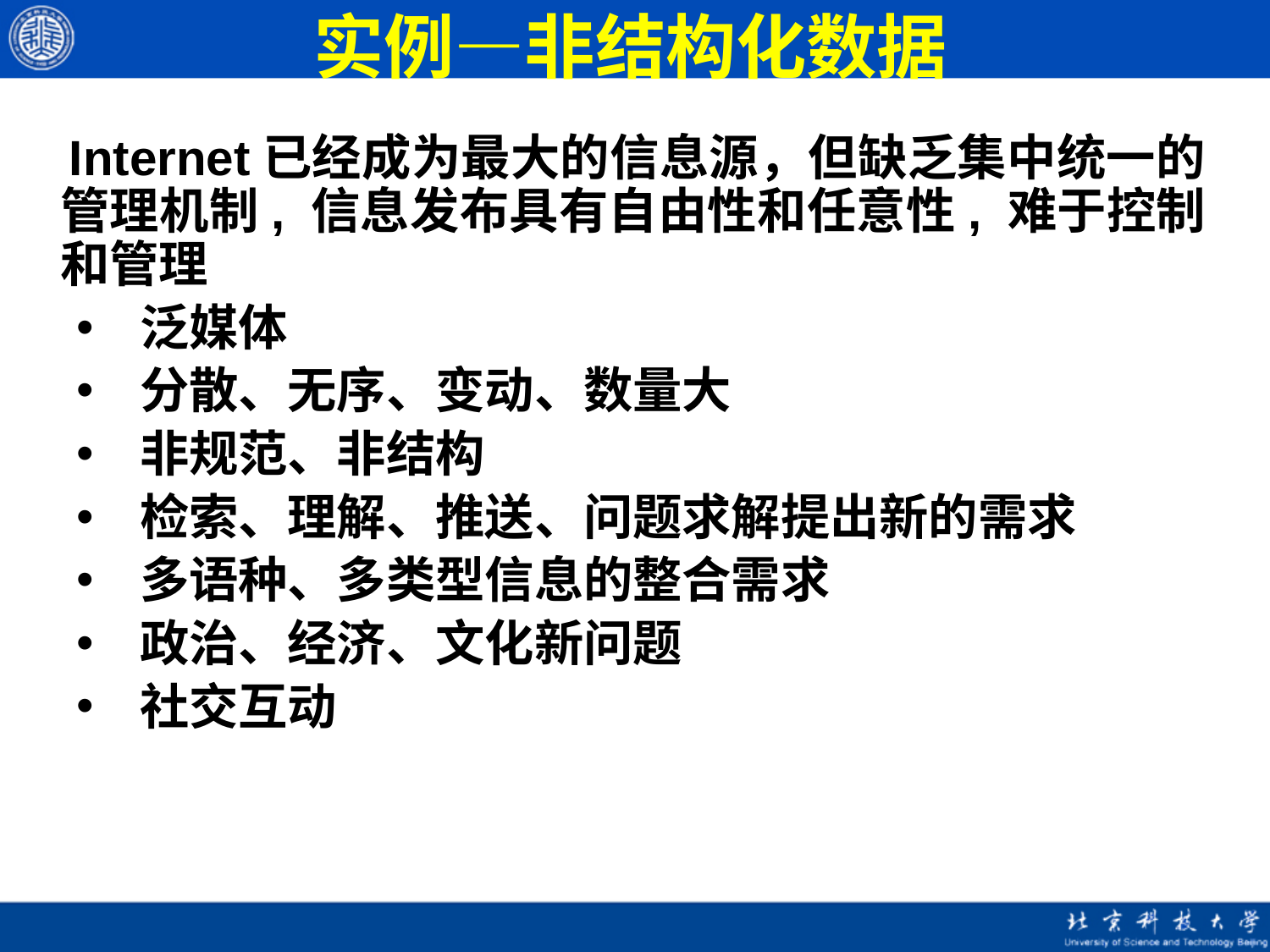

# 实例—非结构化数据
    Internet已经成为最大的信息源，但缺乏集中统一的管理机制, 信息发布具有自由性和任意性, 难于控制和管理
泛媒体
分散、无序、变动、数量大
非规范、非结构
检索、理解、推送、问题求解提出新的需求
多语种、多类型信息的整合需求
政治、经济、文化新问题
社交互动